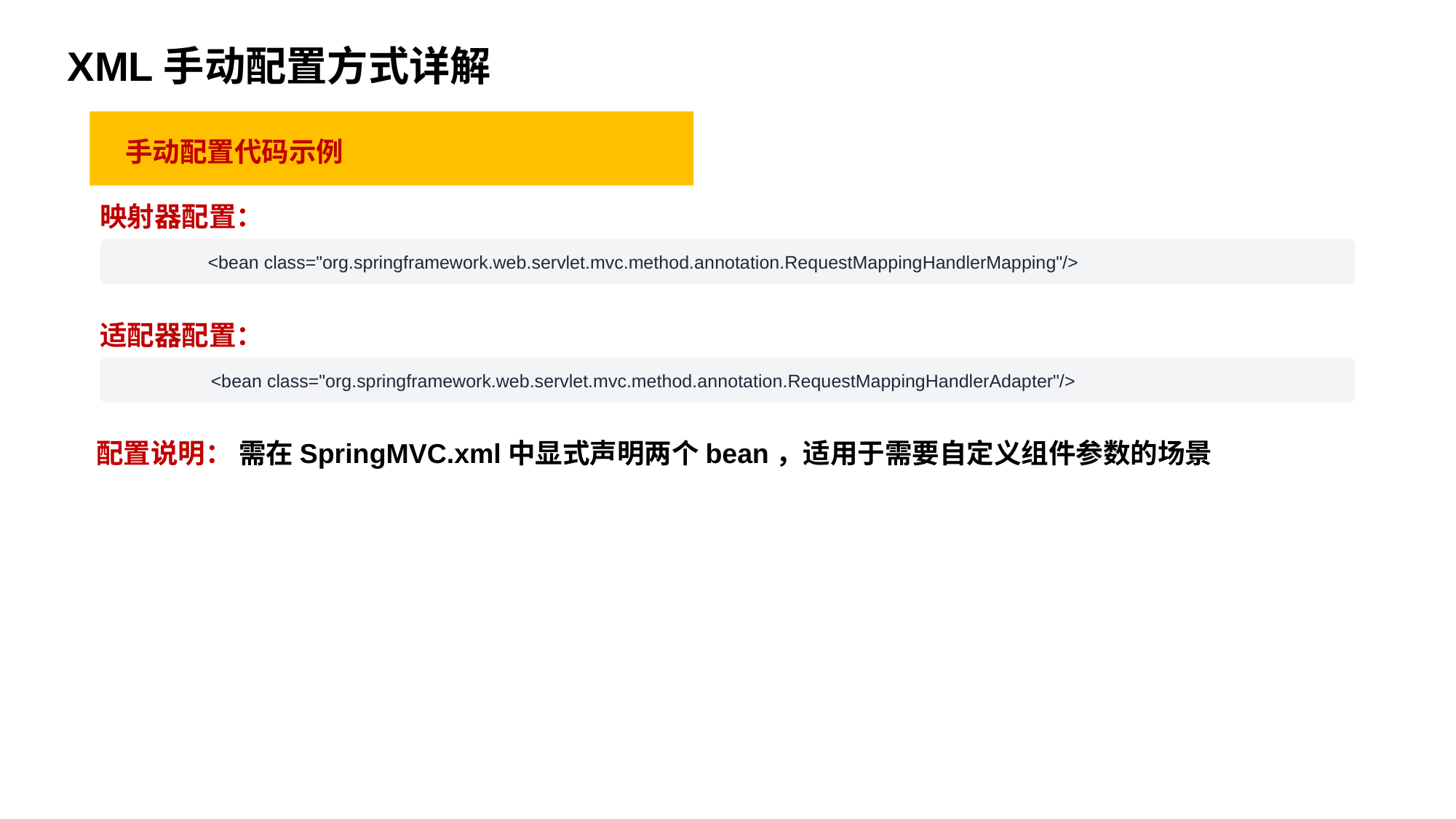

XML手动配置方式详解

手动配置代码示例
映射器配置：

<bean class="org.springframework.web.servlet.mvc.method.annotation.RequestMappingHandlerMapping"/>
适配器配置：

<bean class="org.springframework.web.servlet.mvc.method.annotation.RequestMappingHandlerAdapter"/>
配置说明： 需在SpringMVC.xml中显式声明两个bean，适用于需要自定义组件参数的场景